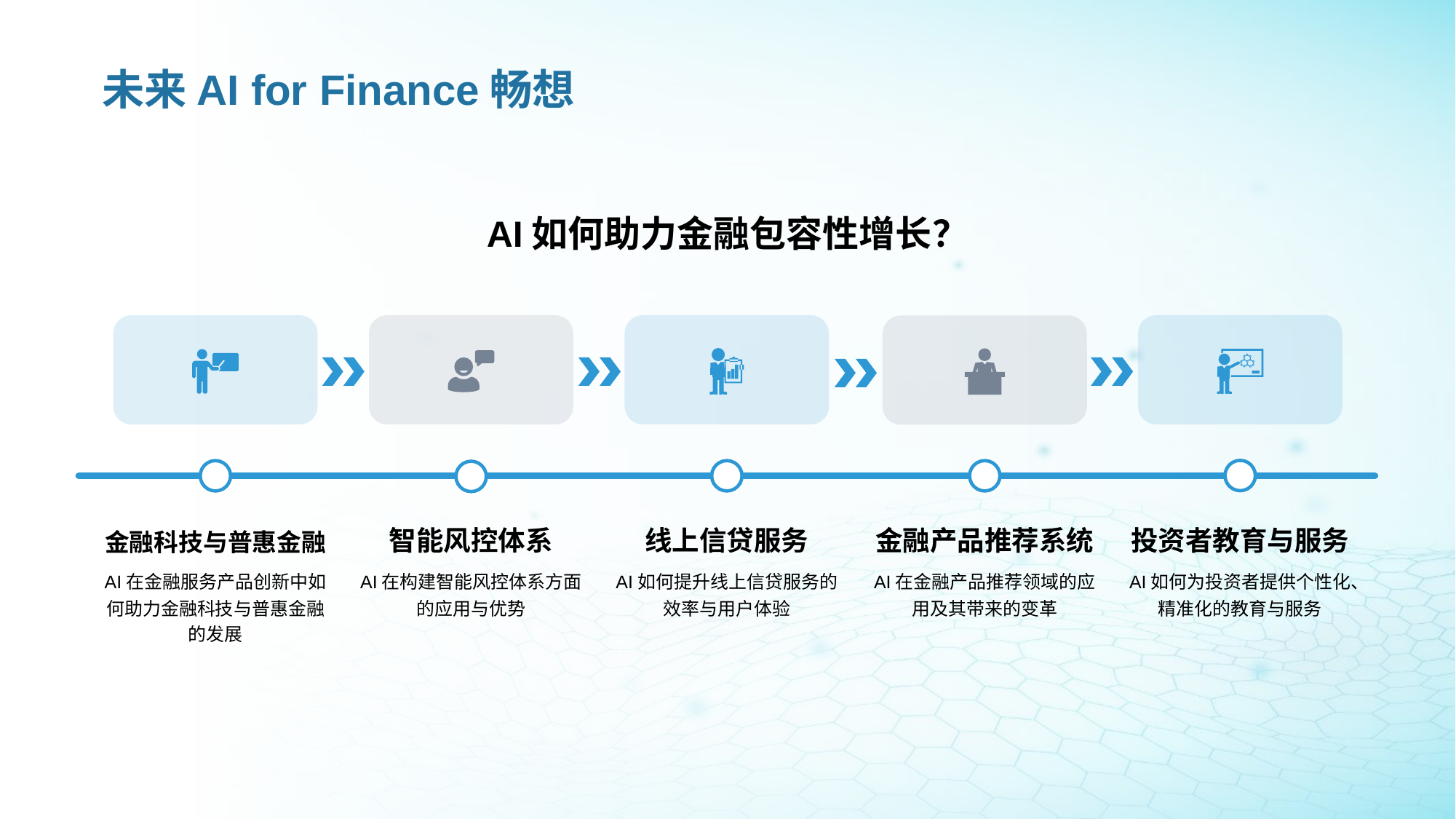

未来AI for Finance畅想
AI如何助力金融包容性增长？

智能风控体系
AI在构建智能风控体系方面的应用与优势

线上信贷服务
AI如何提升线上信贷服务的效率与用户体验

投资者教育与服务
AI如何为投资者提供个性化、精准化的教育与服务

金融科技与普惠金融
AI在金融服务产品创新中如何助力金融科技与普惠金融的发展

金融产品推荐系统
AI在金融产品推荐领域的应用及其带来的变革